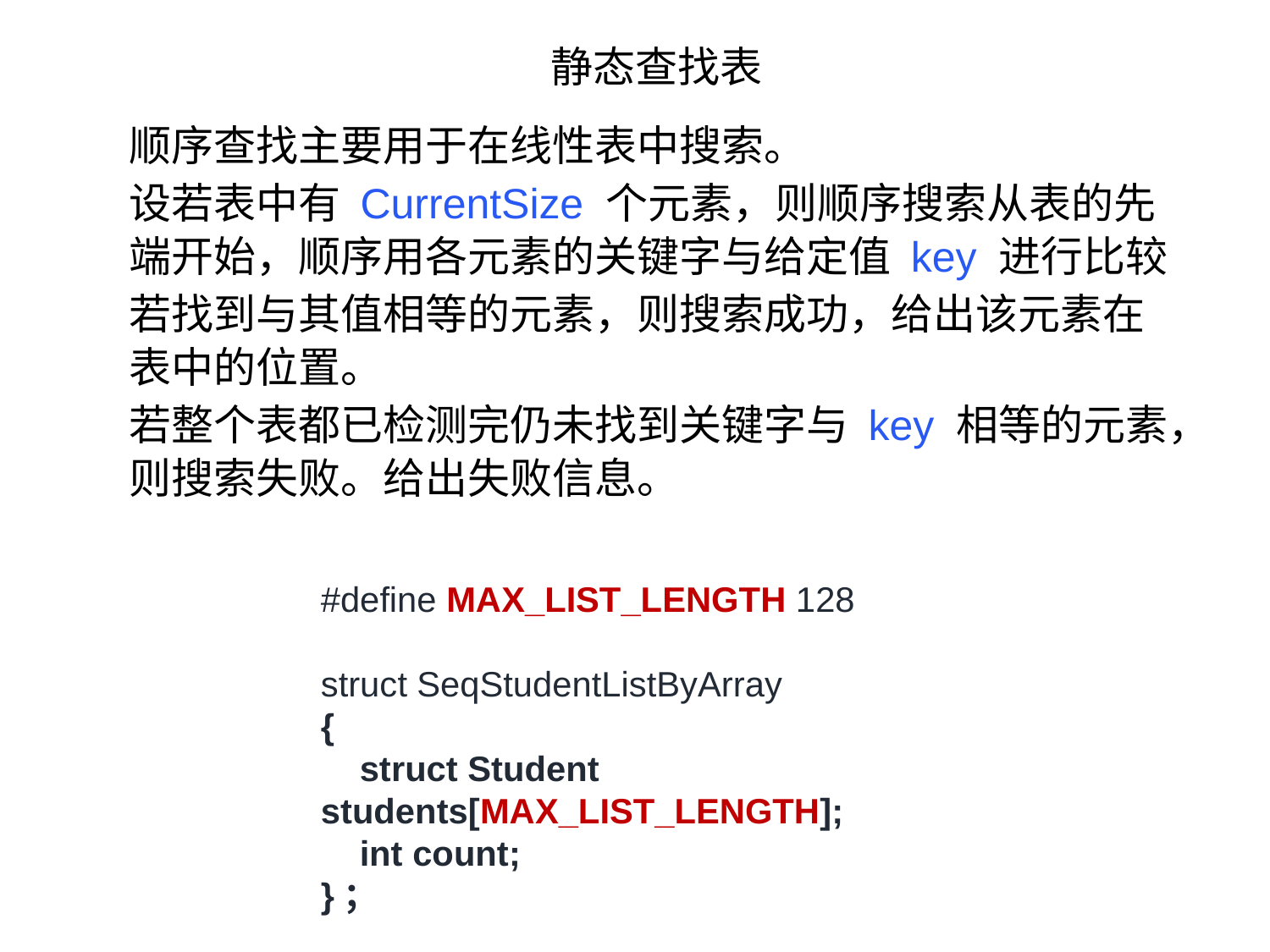

静态查找表
顺序查找主要用于在线性表中搜索。
设若表中有 CurrentSize 个元素，则顺序搜索从表的先端开始，顺序用各元素的关键字与给定值 key 进行比较
若找到与其值相等的元素，则搜索成功，给出该元素在表中的位置。
若整个表都已检测完仍未找到关键字与 key 相等的元素，则搜索失败。给出失败信息。
#define MAX_LIST_LENGTH 128

struct SeqStudentListByArray
{
    struct Student students[MAX_LIST_LENGTH];
    int count;
}；